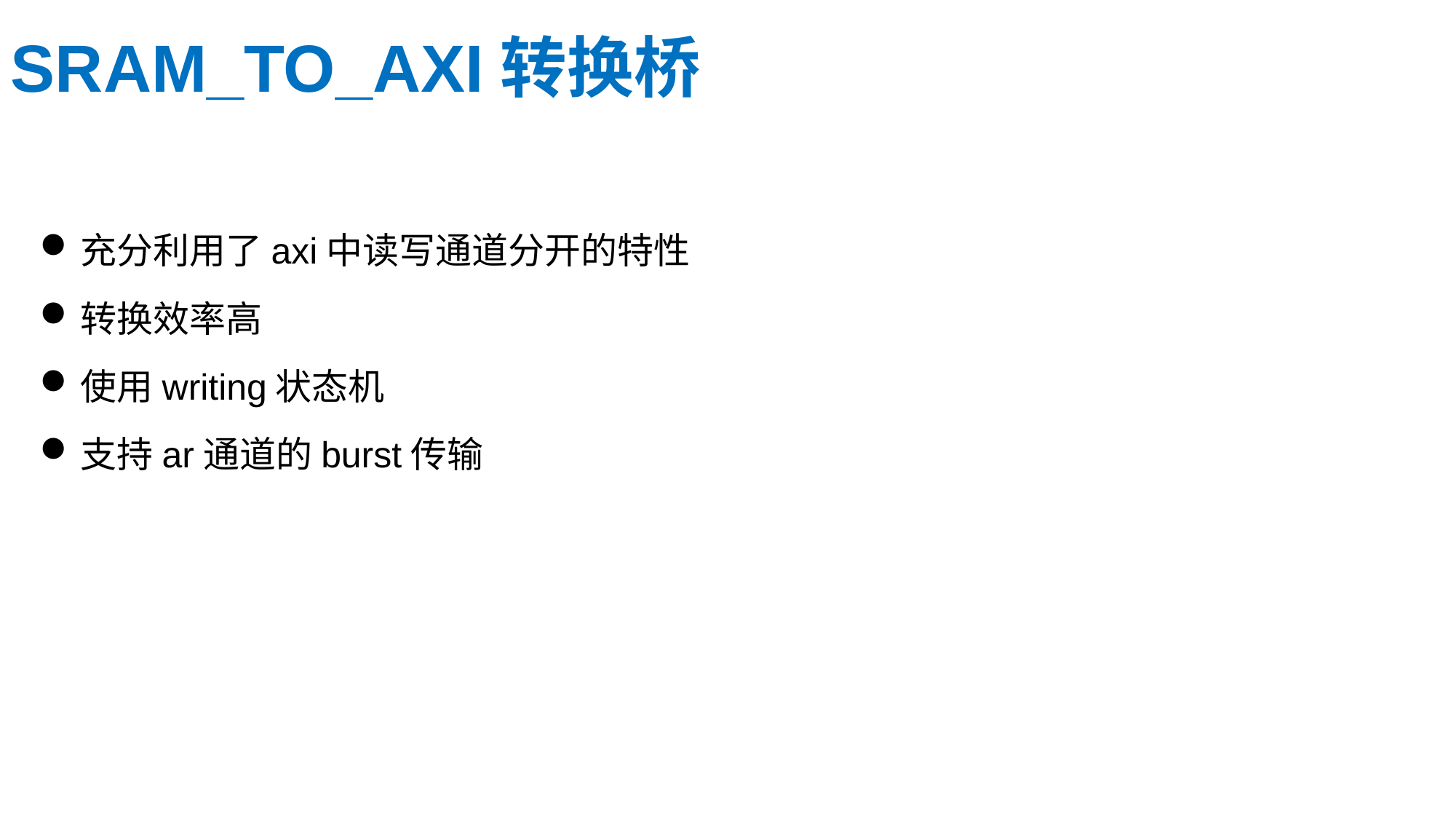

SRAM_TO_AXI转换桥
充分利用了axi中读写通道分开的特性
转换效率高
使用writing状态机
支持ar通道的burst传输